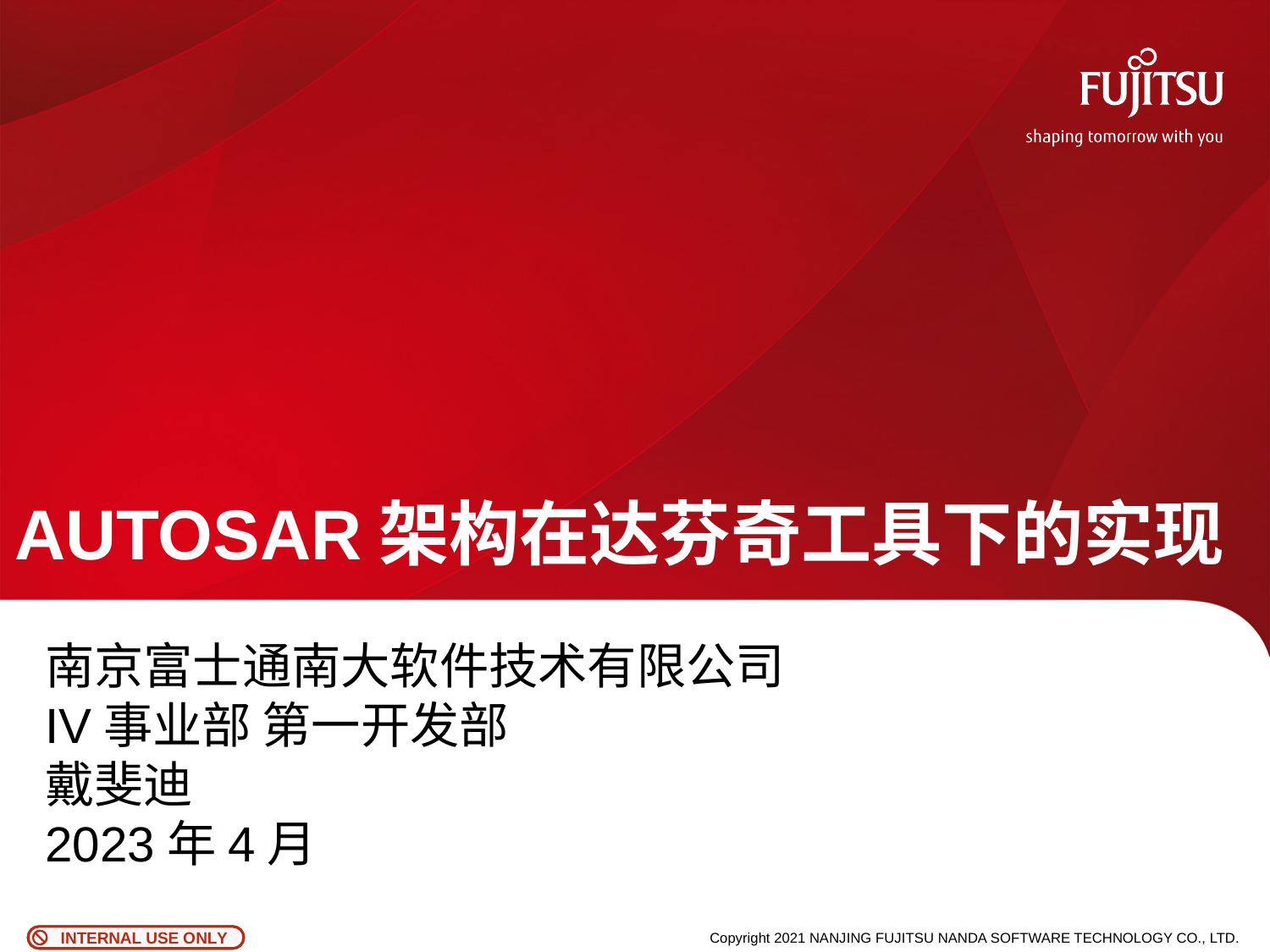

# AUTOSAR架构在达芬奇工具下的实现
南京富士通南大软件技术有限公司
IV事业部 第一开发部
戴斐迪
2023年4月
1
Copyright 2021 NANJING FUJITSU NANDA SOFTWARE TECHNOLOGY CO., LTD.